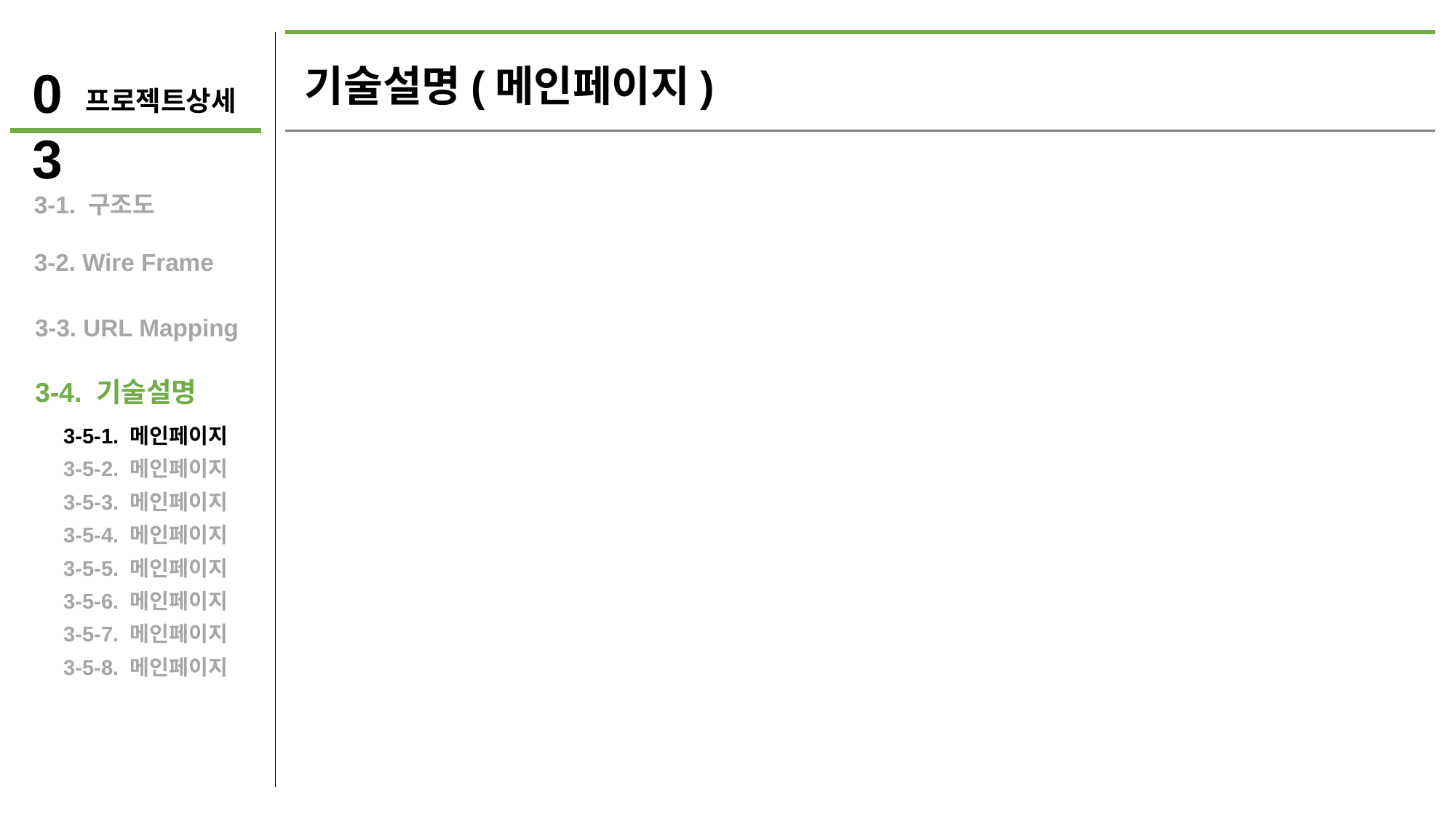

03
기술설명(메인페이지)
프로젝트상세
 3-1. 구조도
 3-2. Wire Frame
 3-3. URL Mapping
 3-4. 기술설명
3-5-1. 메인페이지
3-5-2. 메인페이지
3-5-3. 메인페이지
3-5-4. 메인페이지
3-5-5. 메인페이지
3-5-6. 메인페이지
3-5-7. 메인페이지
3-5-8. 메인페이지